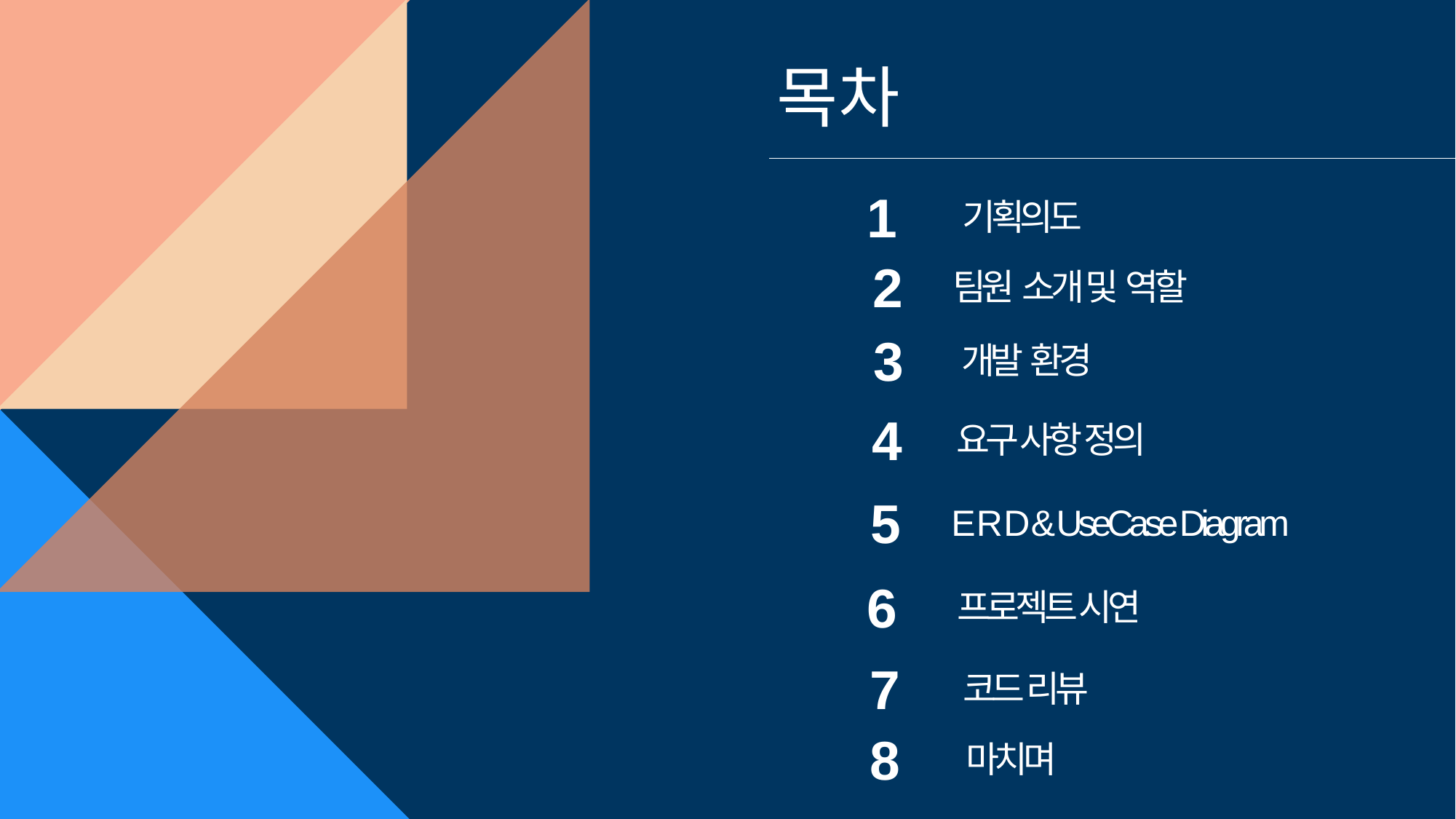

목차
1
기획의도
2
팀원  소개 및  역할
3
개발  환경
4
요구 사항 정의
5
E R D & UseCase Diagram
6
프로젝트 시연
7
코드 리뷰
8
마치며